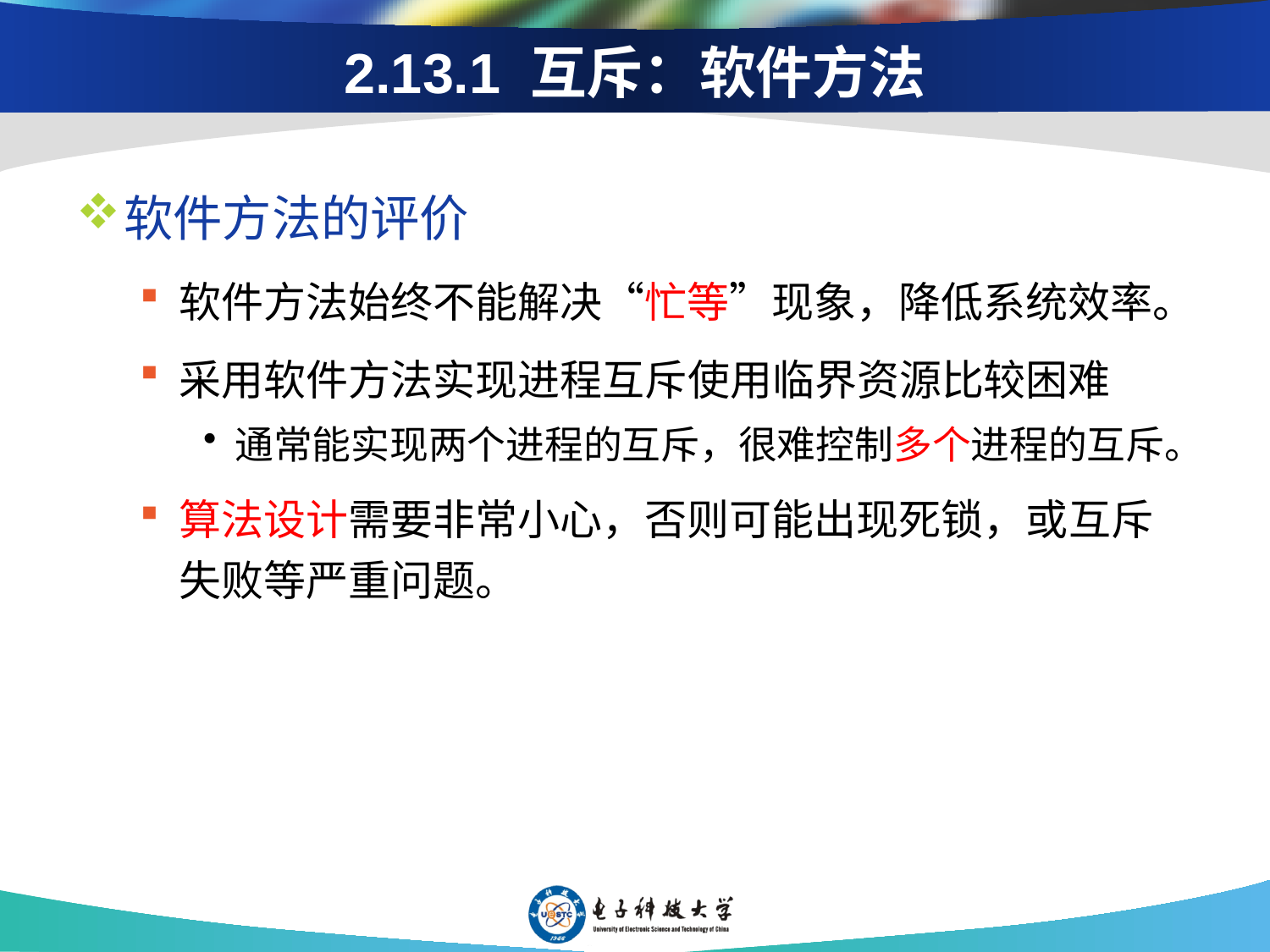

# 2.13.1 互斥：软件方法
软件方法的评价
软件方法始终不能解决“忙等”现象，降低系统效率。
采用软件方法实现进程互斥使用临界资源比较困难
通常能实现两个进程的互斥，很难控制多个进程的互斥。
算法设计需要非常小心，否则可能出现死锁，或互斥失败等严重问题。